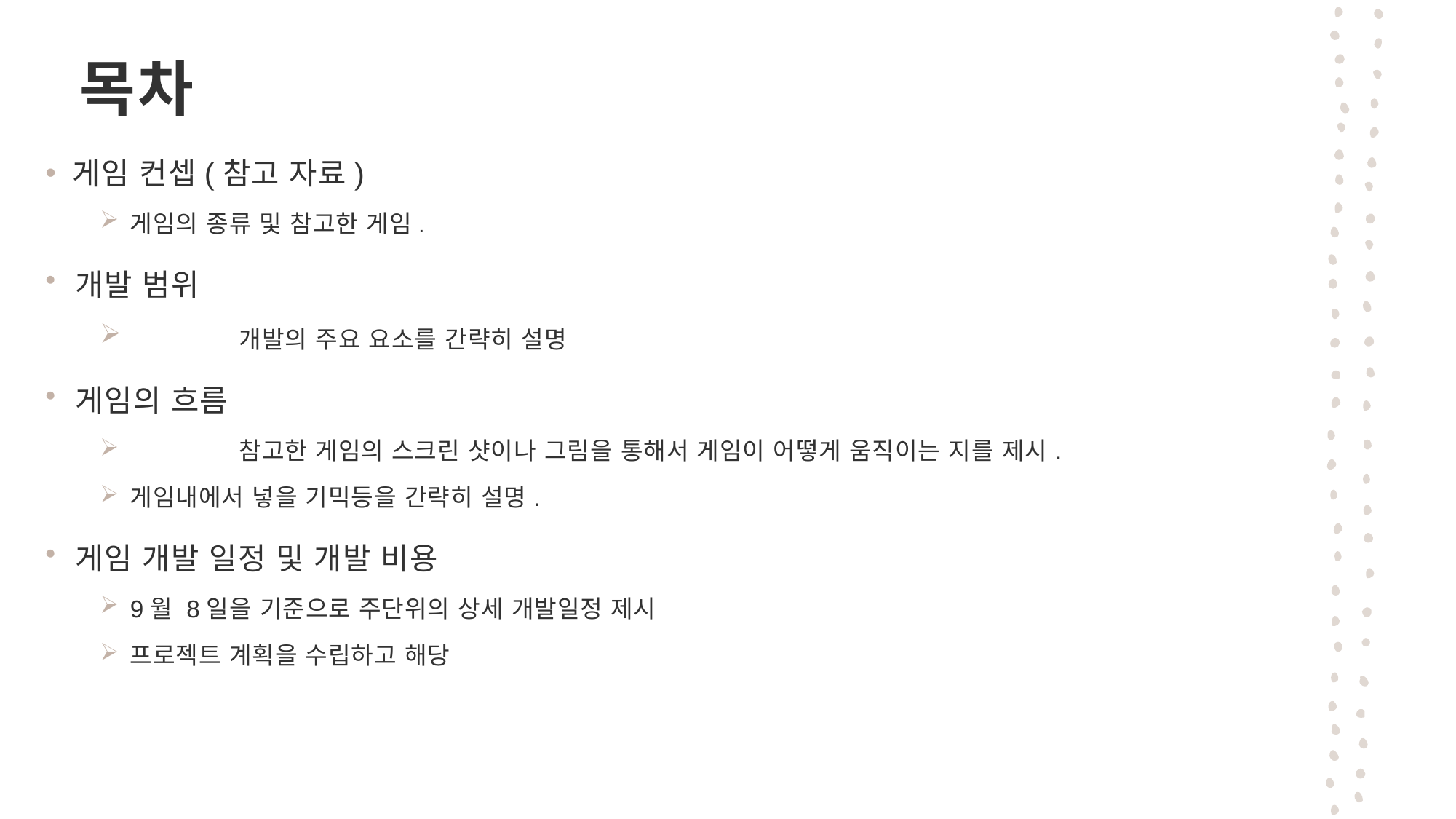

# 목차
게임 컨셉(참고 자료)
게임의 종류 및 참고한 게임.
개발 범위
	개발의 주요 요소를 간략히 설명
게임의 흐름
	참고한 게임의 스크린 샷이나 그림을 통해서 게임이 어떻게 움직이는 지를 제시.
게임내에서 넣을 기믹등을 간략히 설명.
게임 개발 일정 및 개발 비용
9월 8일을 기준으로 주단위의 상세 개발일정 제시
프로젝트 계획을 수립하고 해당